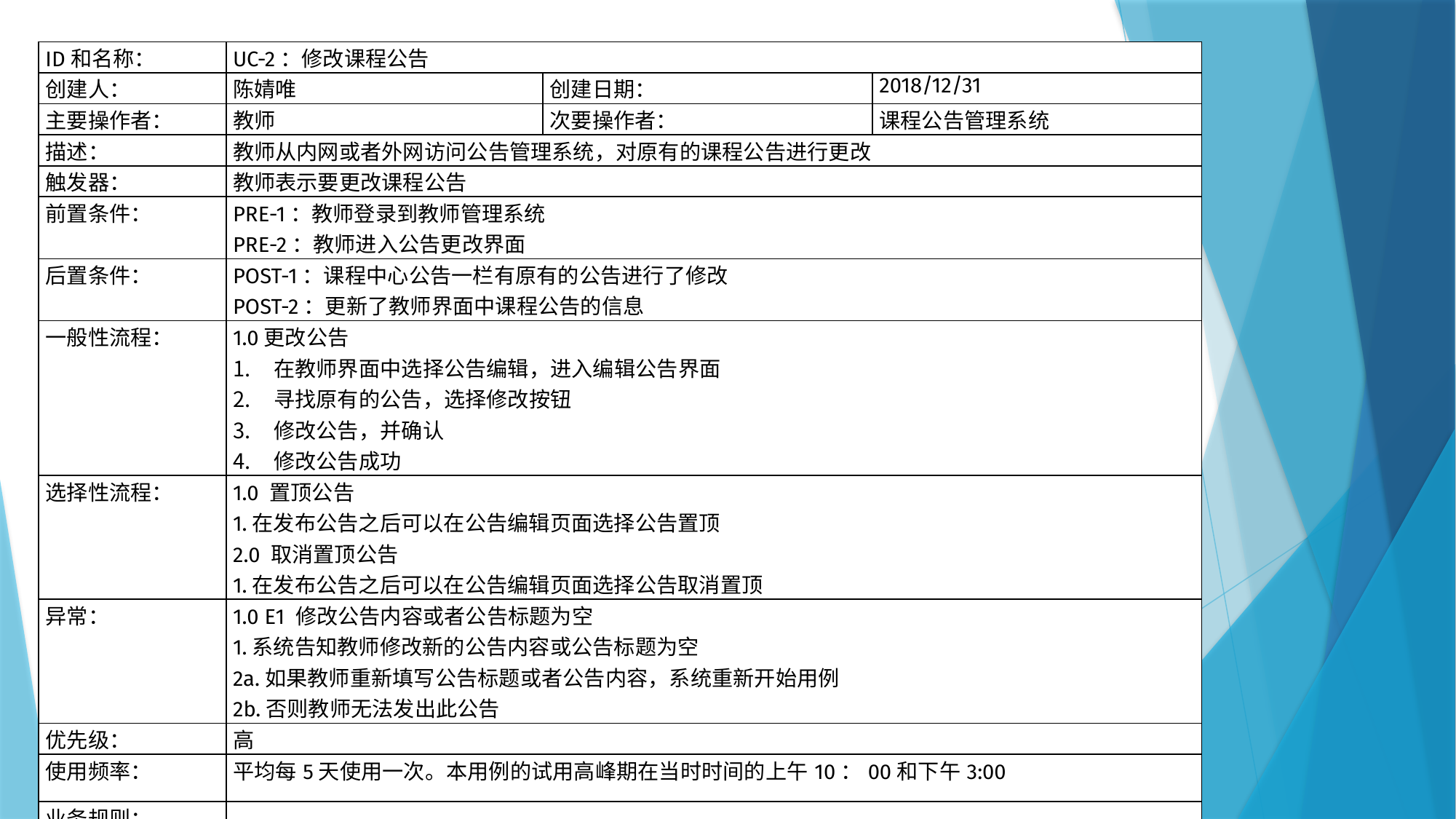

| ID和名称： | UC-2：修改课程公告 |  |  |
| --- | --- | --- | --- |
| 创建人： | 陈婧唯 | 创建日期： | 2018/12/31 |
| 主要操作者： | 教师 | 次要操作者： | 课程公告管理系统 |
| 描述： | 教师从内网或者外网访问公告管理系统，对原有的课程公告进行更改 |  |  |
| 触发器： | 教师表示要更改课程公告 |  |  |
| 前置条件： | PRE-1：教师登录到教师管理系统 PRE-2：教师进入公告更改界面 |  |  |
| 后置条件： | POST-1：课程中心公告一栏有原有的公告进行了修改 POST-2：更新了教师界面中课程公告的信息 |  |  |
| 一般性流程： | 1.0更改公告 在教师界面中选择公告编辑，进入编辑公告界面 寻找原有的公告，选择修改按钮 修改公告，并确认 修改公告成功 |  |  |
| 选择性流程： | 1.0 置顶公告 1.在发布公告之后可以在公告编辑页面选择公告置顶 2.0 取消置顶公告 1.在发布公告之后可以在公告编辑页面选择公告取消置顶 |  |  |
| 异常： | 1.0 E1 修改公告内容或者公告标题为空 1.系统告知教师修改新的公告内容或公告标题为空 2a.如果教师重新填写公告标题或者公告内容，系统重新开始用例 2b.否则教师无法发出此公告 |  |  |
| 优先级： | 高 |  |  |
| 使用频率： | 平均每5天使用一次。本用例的试用高峰期在当时时间的上午10：00和下午3:00 |  |  |
| 业务规则： |  |  |  |
| 其他信息： | 1、教师在确认公告发布之前，可以在任何时间取消公告修改流程。 2、教师可以查看所有的公告信息 |  |  |
| 假设： |  |  |  |